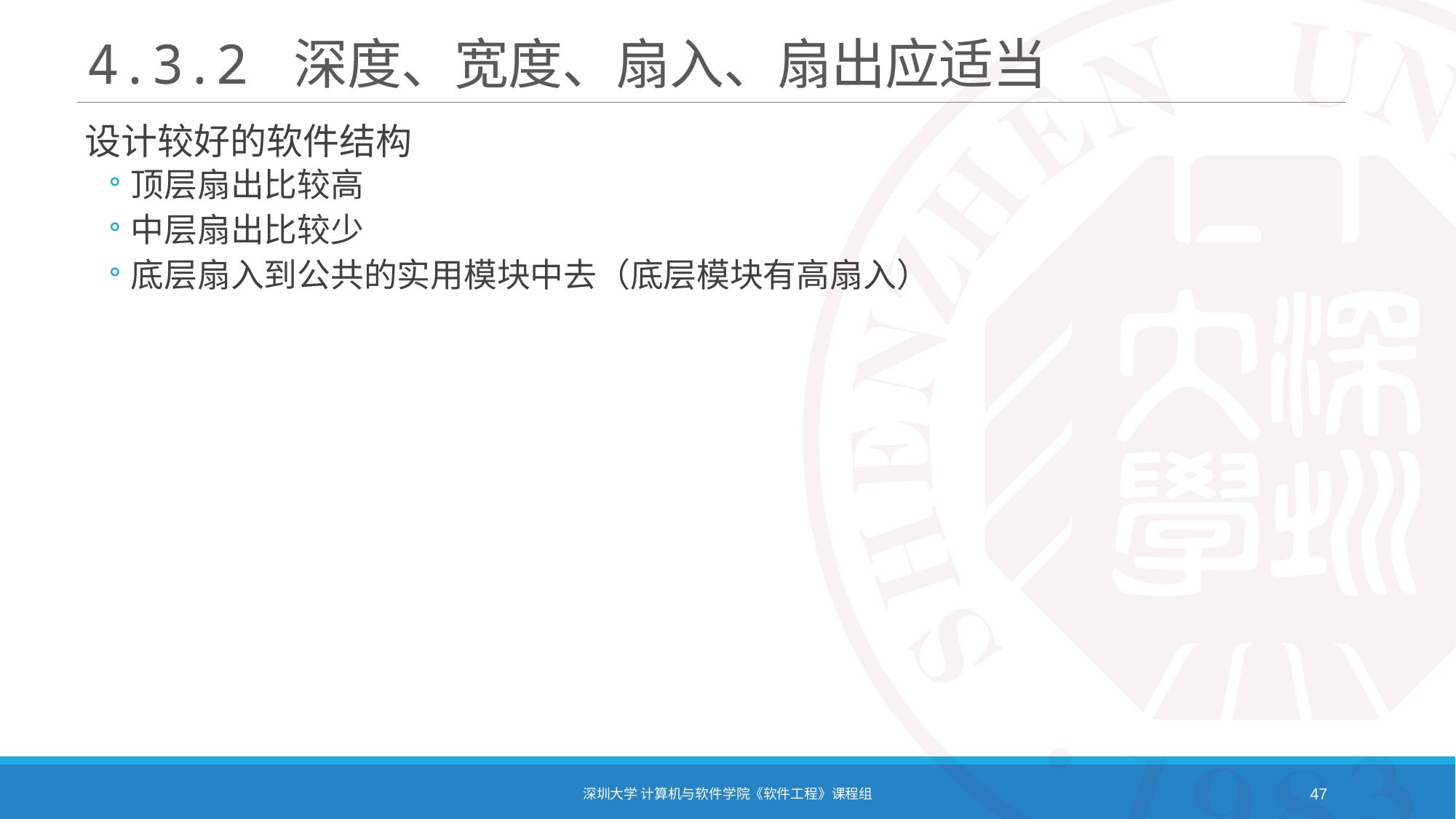

# 4.3.2 深度、宽度、扇入、扇出应适当
设计较好的软件结构
顶层扇出比较高
中层扇出比较少
底层扇入到公共的实用模块中去（底层模块有高扇入）
深圳大学 计算机与软件学院《软件工程》课程组
47